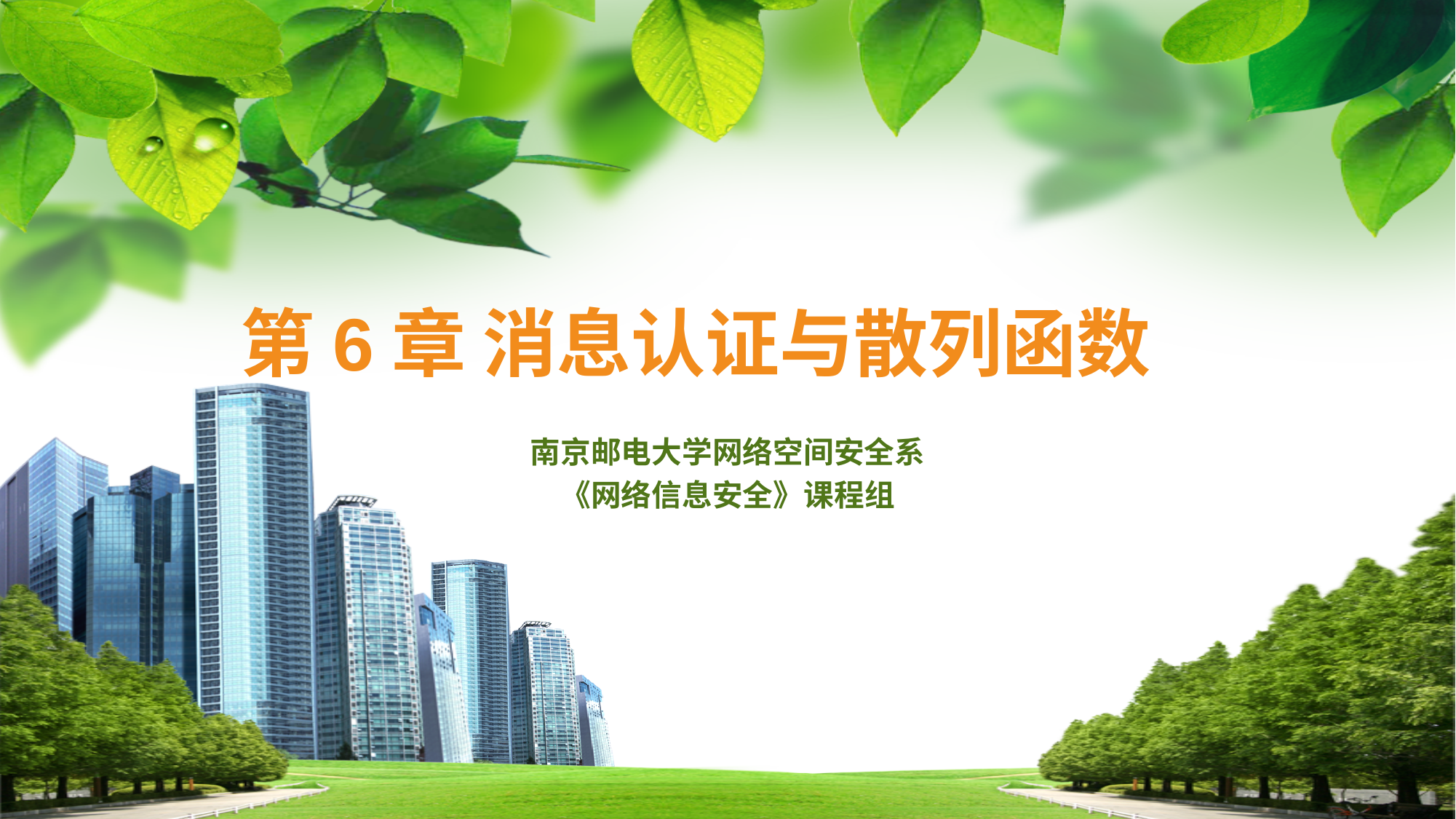

# 第6章 消息认证与散列函数
南京邮电大学网络空间安全系
《网络信息安全》课程组